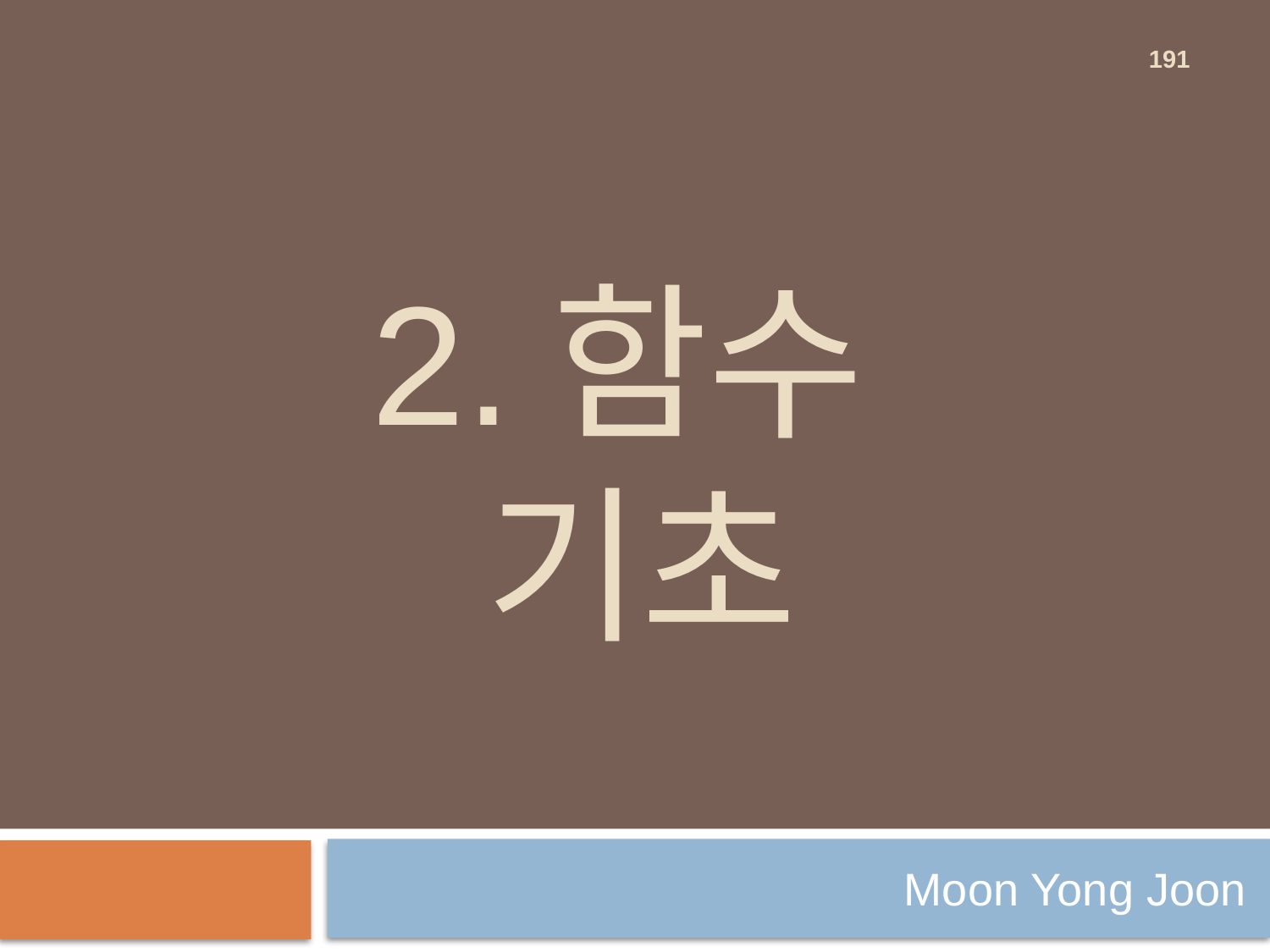

191
# 2.함수 기초
Moon Yong Joon